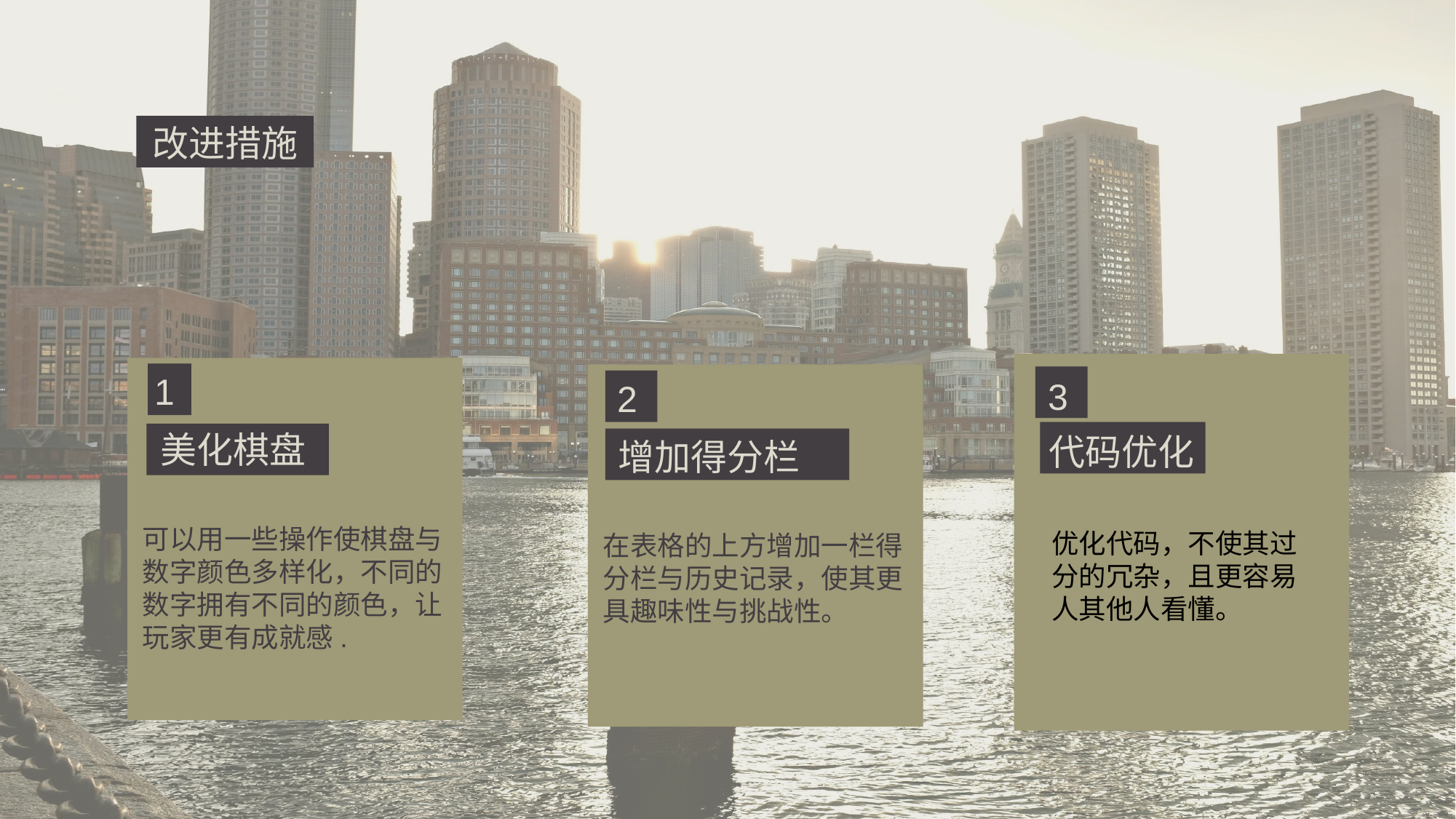

改进措施

1

3
1

2
美化棋盘

代码优化

美化棋盘

增加得分栏
可以用一些操作使棋盘与数字颜色多样化，不同的数字拥有不同的颜色，让玩家更有成就感.
优化代码，不使其过分的冗杂，且更容易人其他人看懂。
在表格的上方增加一栏得分栏与历史记录，使其更具趣味性与挑战性。